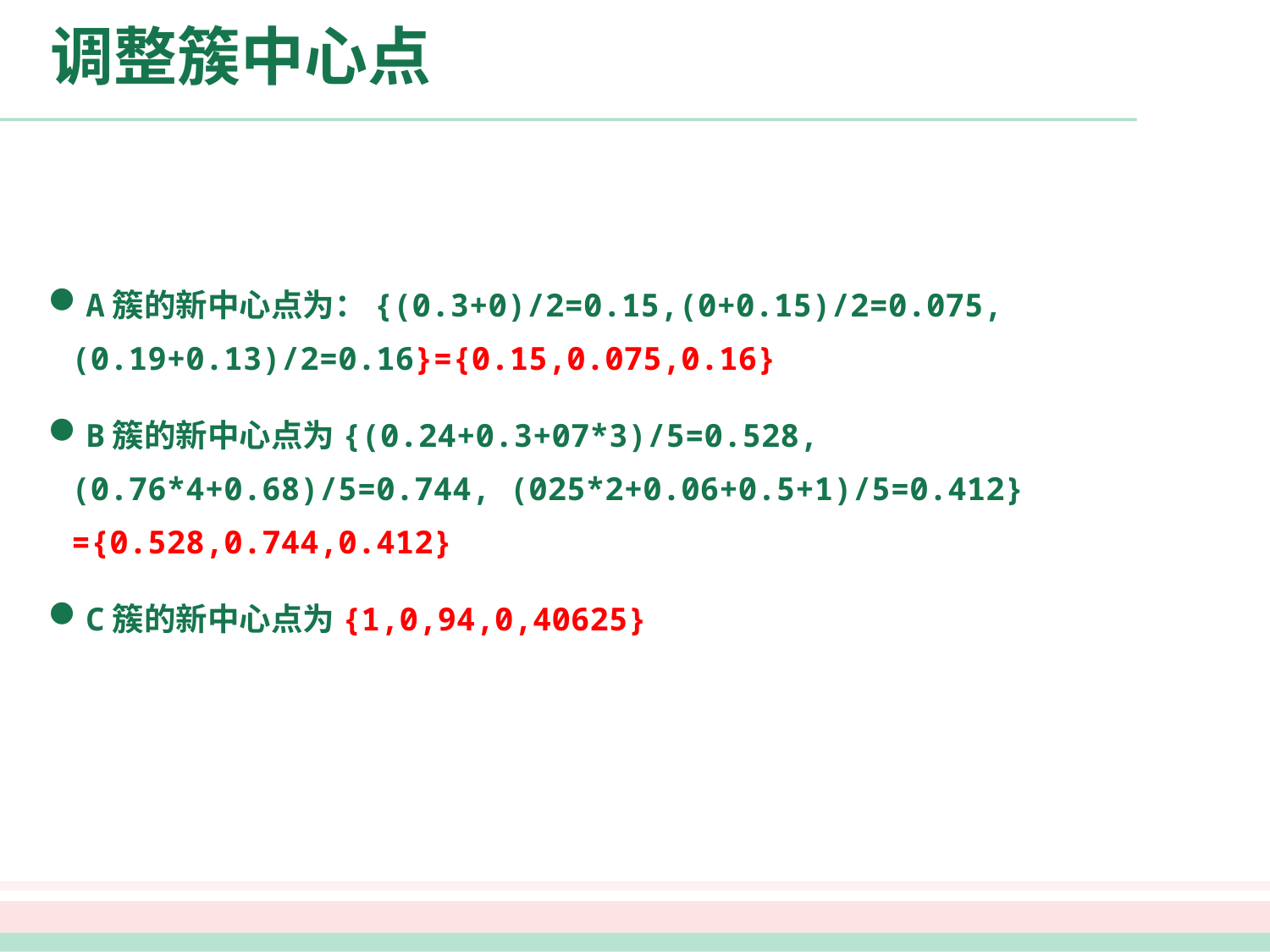

# 调整簇中心点
A簇的新中心点为：{(0.3+0)/2=0.15,(0+0.15)/2=0.075,(0.19+0.13)/2=0.16}={0.15,0.075,0.16}
B簇的新中心点为{(0.24+0.3+07*3)/5=0.528, (0.76*4+0.68)/5=0.744, (025*2+0.06+0.5+1)/5=0.412} ={0.528,0.744,0.412}
C簇的新中心点为{1,0,94,0,40625}